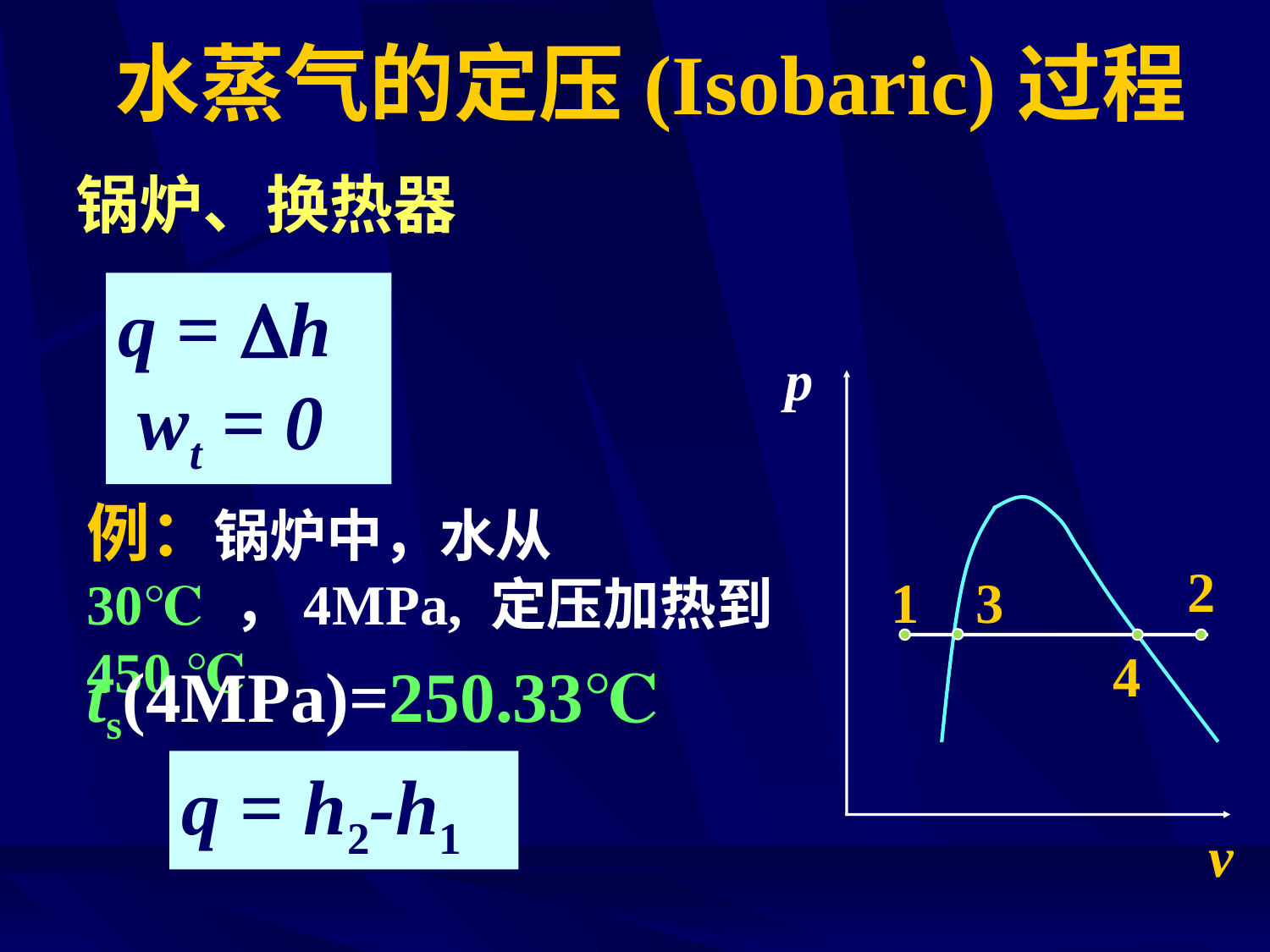

# 水蒸气的定压(Isobaric)过程
锅炉、换热器
q = Δh
 wt = 0
p

v
例：锅炉中，水从30℃ ，4MPa, 定压加热到450 ℃

2
1
3

4
ts(4MPa)=250.33℃
q = h2-h1